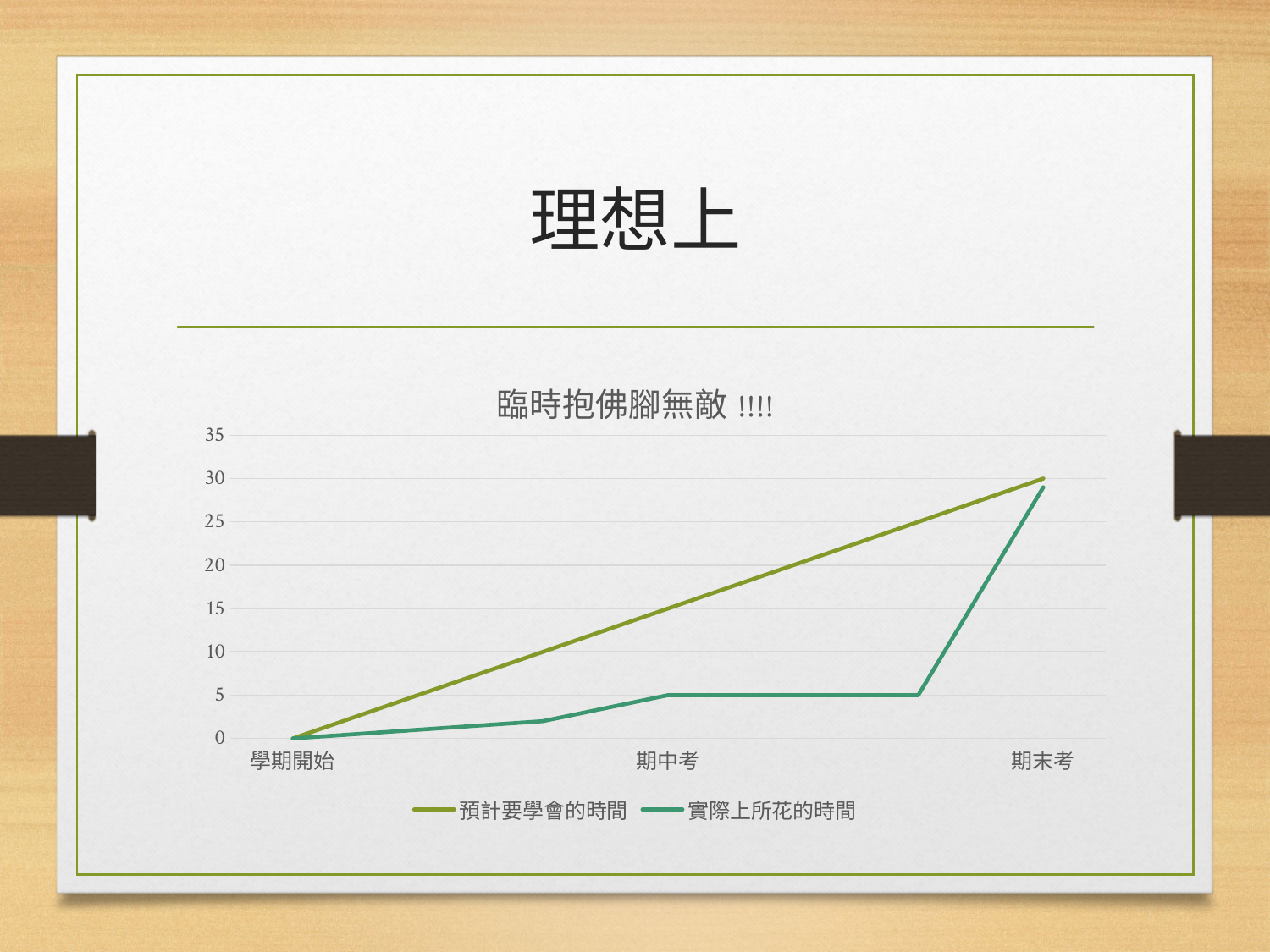

# 理想上

### Chart: 臨時抱佛腳無敵!!!!

| Category | 預計要學會的時間 | 實際上所花的時間 |
|---|---|---|
| 學期開始 | 0.0 | 0.0 |
|  | 5.0 | 1.0 |
|  | 10.0 | 2.0 |
| 期中考 | 15.0 | 5.0 |
|  | 20.0 | 5.0 |
|  | 25.0 | 5.0 |
| 期末考 | 30.0 | 29.0 |